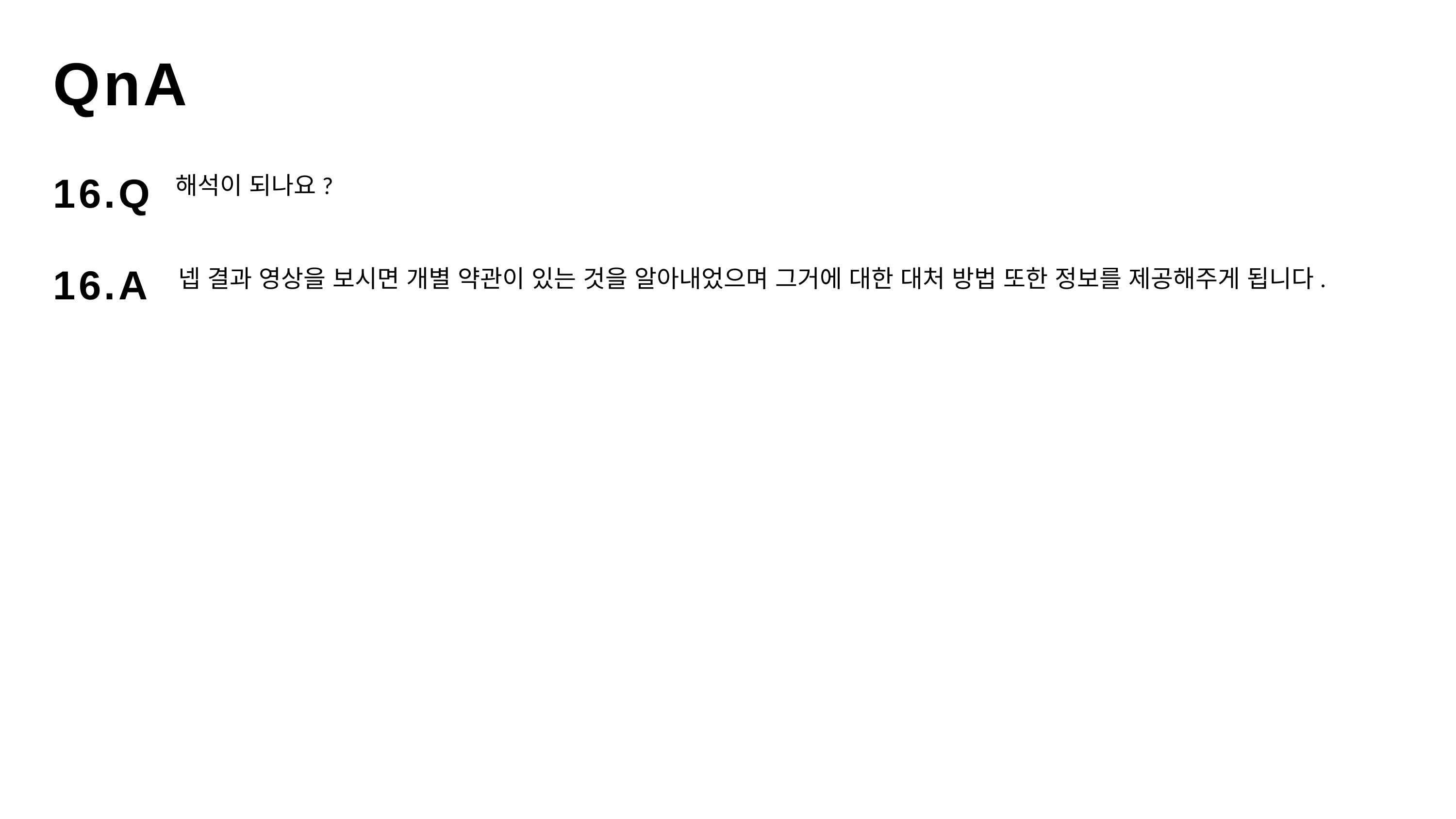

QnA
16.Q
해석이 되나요?
16.A
넵 결과 영상을 보시면 개별 약관이 있는 것을 알아내었으며 그거에 대한 대처 방법 또한 정보를 제공해주게 됩니다.